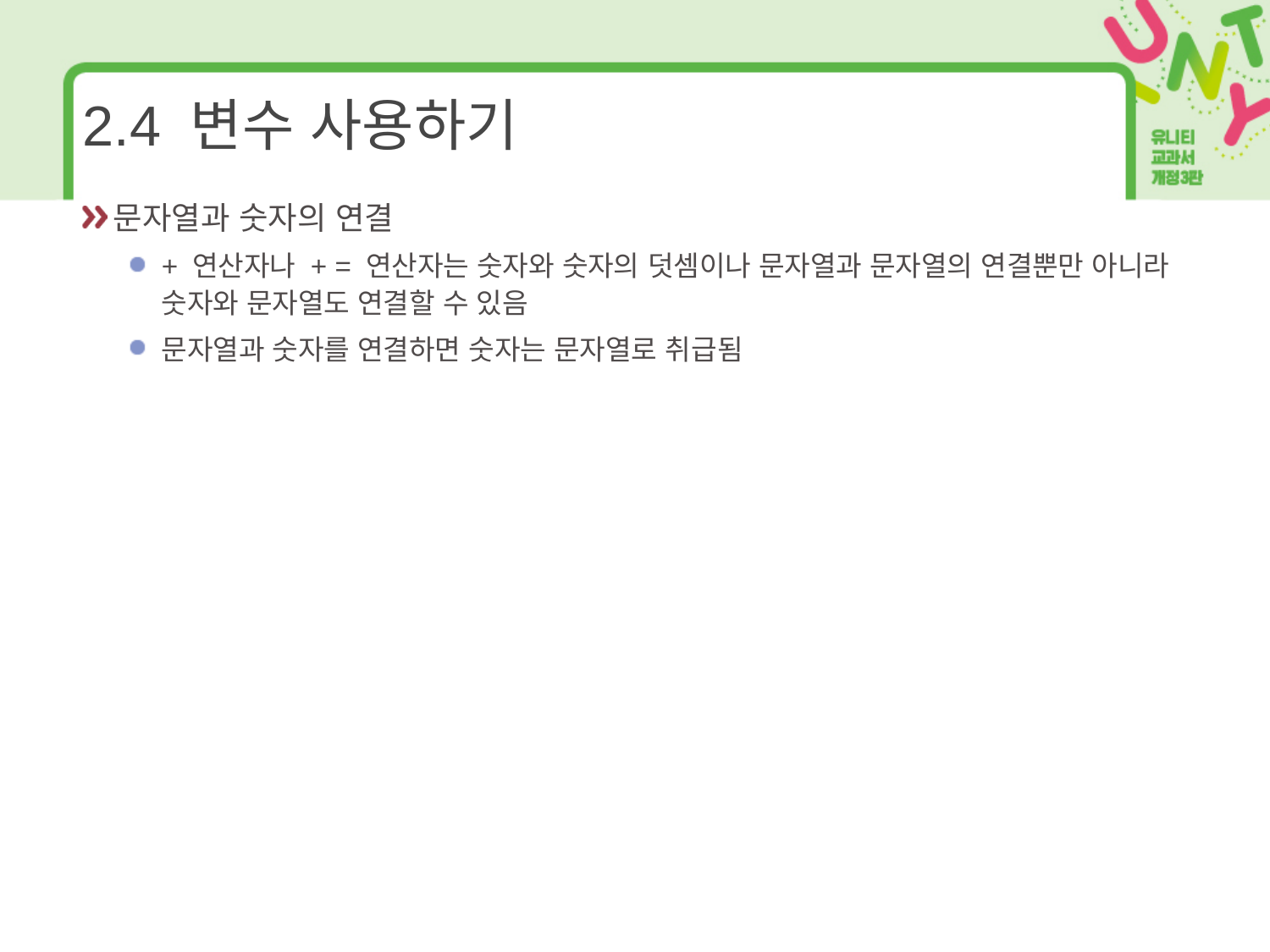

# 2.4 변수 사용하기
문자열과 숫자의 연결
+ 연산자나 + = 연산자는 숫자와 숫자의 덧셈이나 문자열과 문자열의 연결뿐만 아니라 숫자와 문자열도 연결할 수 있음
문자열과 숫자를 연결하면 숫자는 문자열로 취급됨